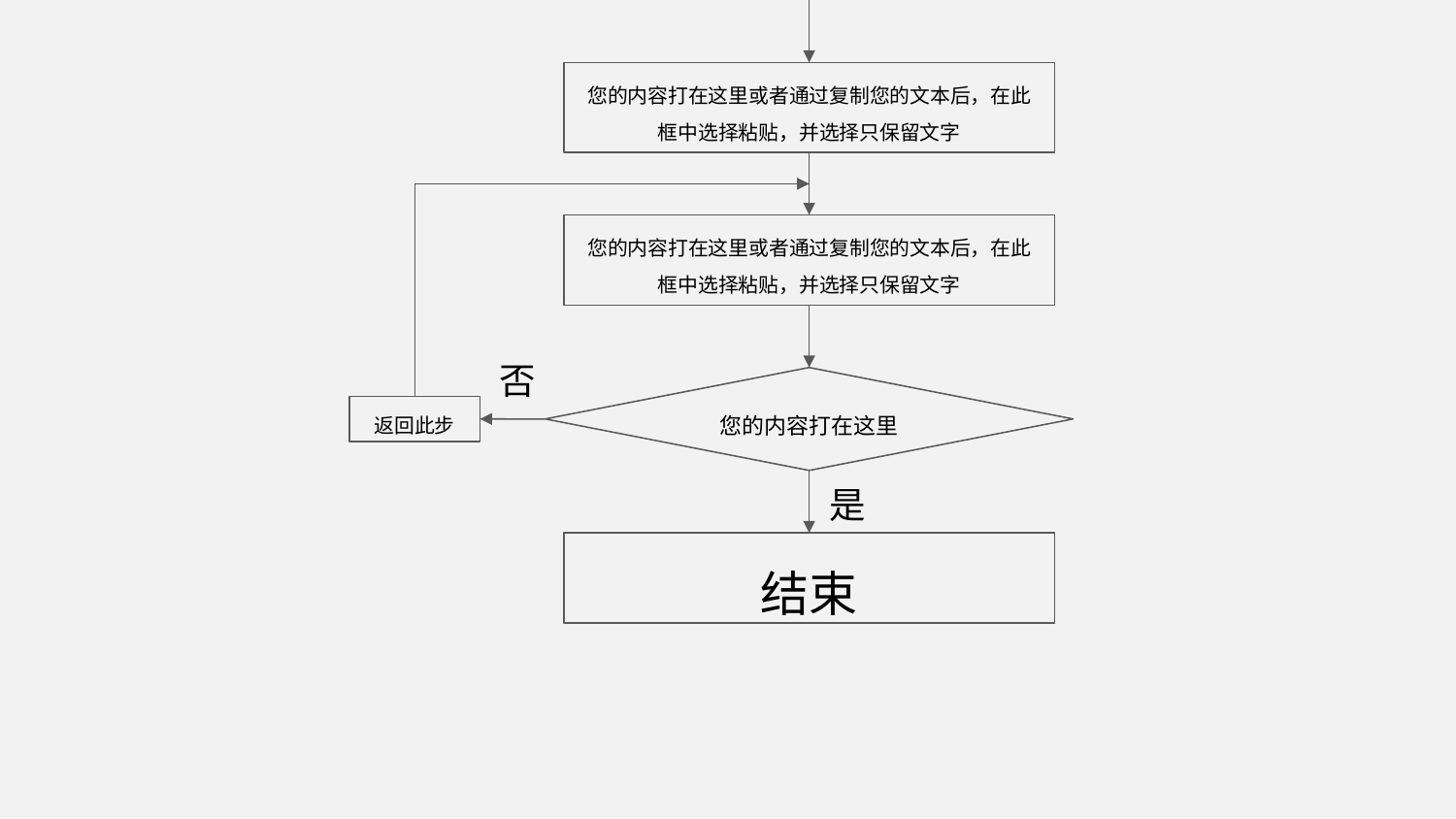

您的内容打在这里或者通过复制您的文本后，在此框中选择粘贴，并选择只保留文字
您的内容打在这里或者通过复制您的文本后，在此框中选择粘贴，并选择只保留文字
否
您的内容打在这里
返回此步
是
结束